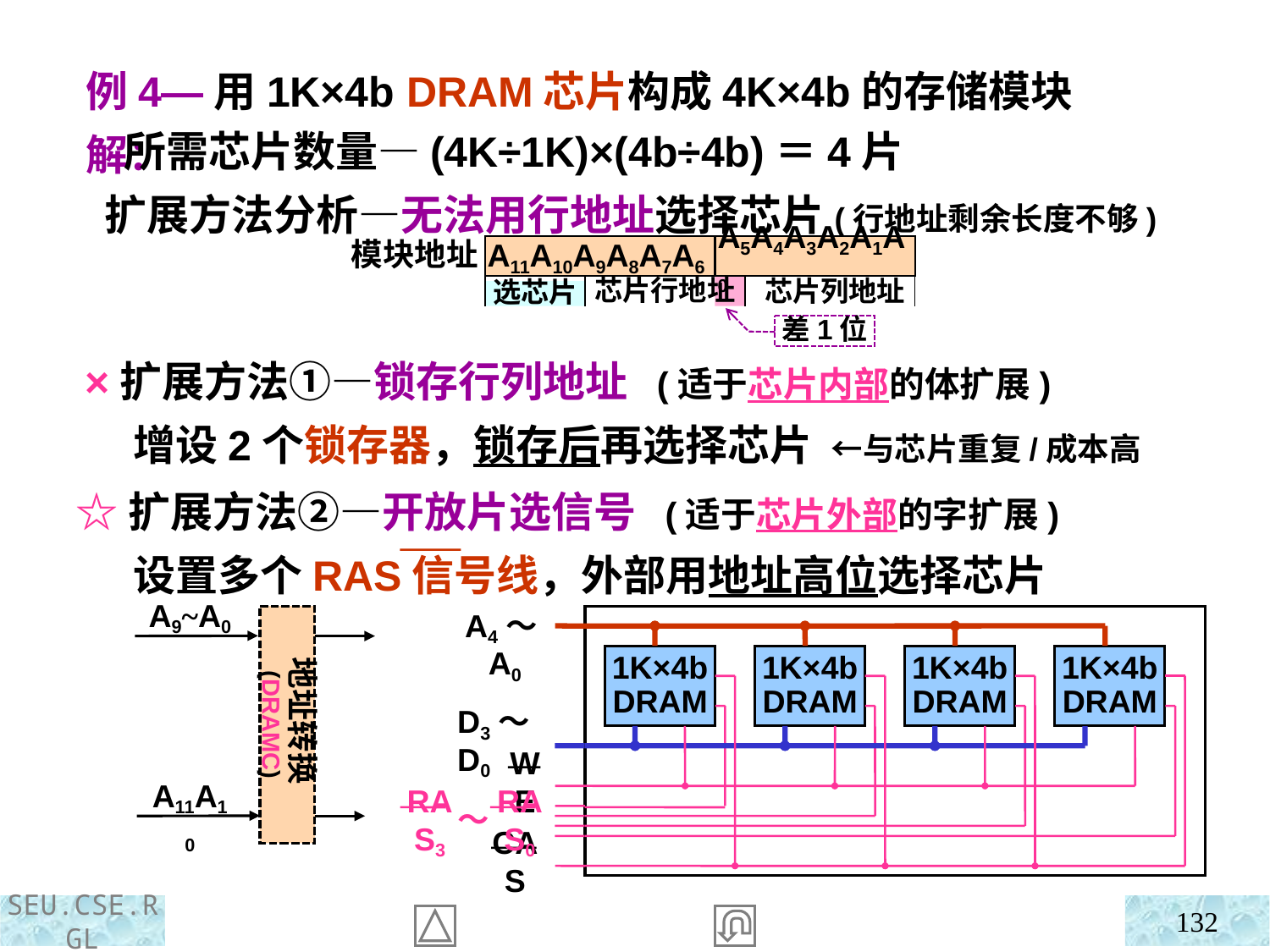

例4—用1K×4b DRAM芯片构成4K×4b的存储模块
    解：
        所需芯片数量—(4K÷1K)×(4b÷4b)＝4片
      扩展方法分析—无法用行地址选择芯片(行地址剩余长度不够)
模块地址
A11A10A9A8A7A6
A5A4A3A2A1A0

芯片行地址
芯片列地址
选芯片
差1位
    ×扩展方法①—锁存行列地址  (适于芯片内部的体扩展)
         增设2个锁存器，锁存后再选择芯片  ←与芯片重复/成本高
    ☆扩展方法②—开放片选信号  (适于芯片外部的字扩展)
         设置多个RAS信号线，外部用地址高位选择芯片

A9~A0
地址转换(DRAMC)
A11A10
A4～A0

1K×4b
DRAM
1K×4b
DRAM
1K×4b
DRAM
1K×4b
DRAM
D3～D0

WE

RAS3
～
RAS0

CAS

132